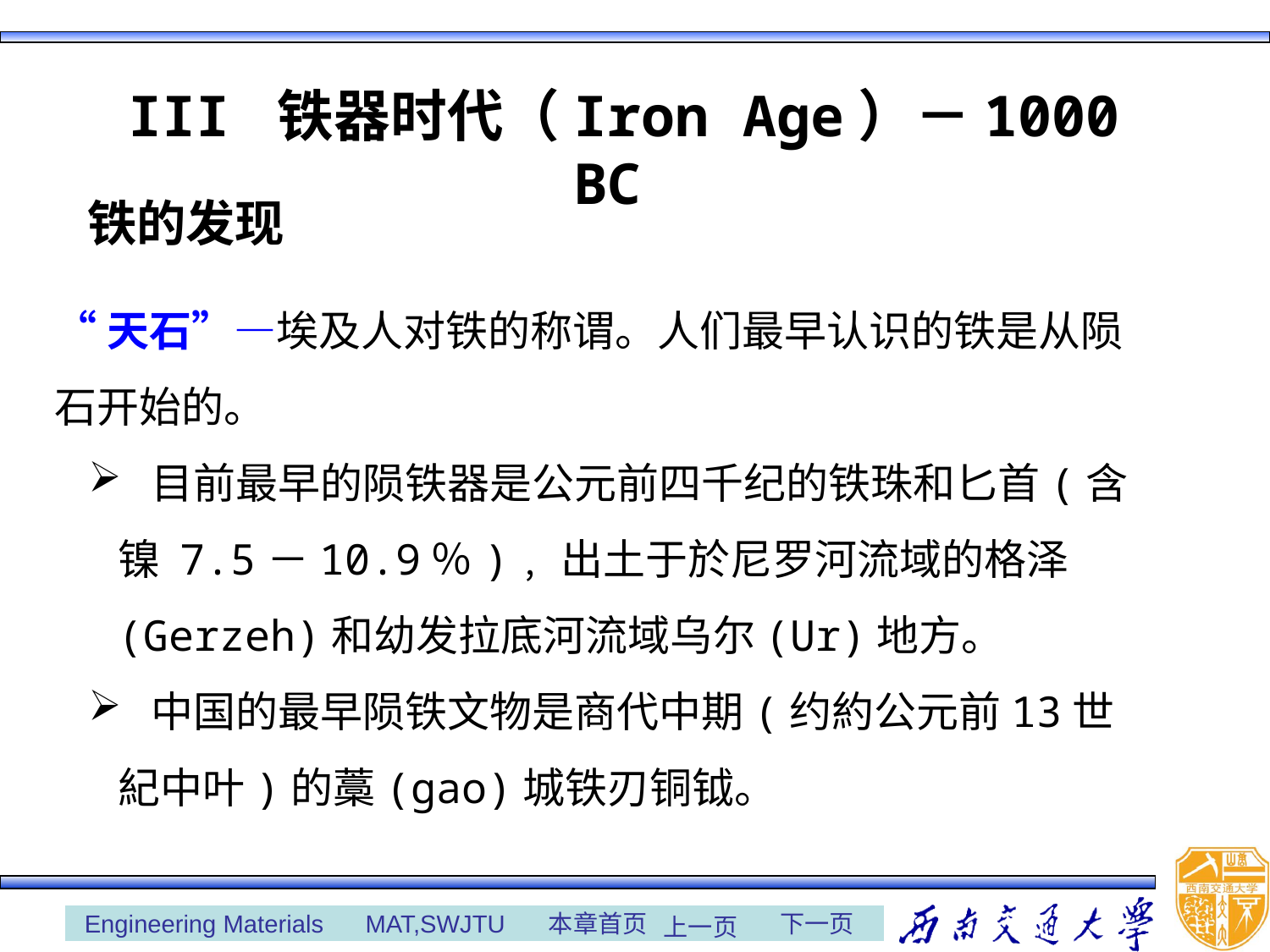

III 铁器时代（Iron Age）－1000 BC
铁的发现
“天石”—埃及人对铁的称谓。人们最早认识的铁是从陨石开始的。
  目前最早的陨铁器是公元前四千纪的铁珠和匕首(含镍 7.5－10.9％)﹐出土于於尼罗河流域的格泽(Gerzeh)和幼发拉底河流域乌尔(Ur)地方。
  中国的最早陨铁文物是商代中期(约約公元前13世紀中叶)的藁(gao)城铁刃铜钺。